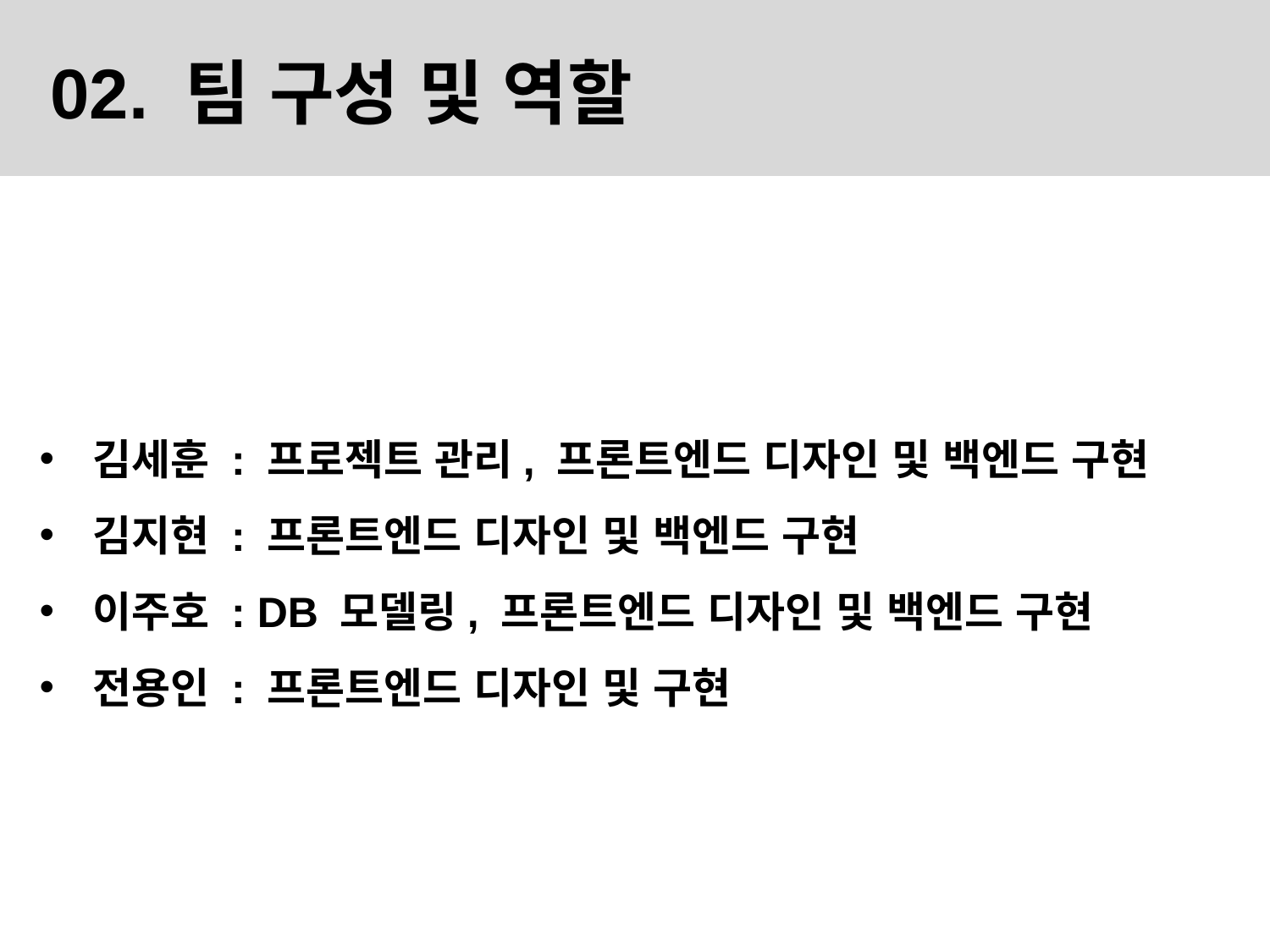

02. 팀 구성 및 역할
김세훈 : 프로젝트 관리, 프론트엔드 디자인 및 백엔드 구현
김지현 : 프론트엔드 디자인 및 백엔드 구현
이주호 : DB 모델링, 프론트엔드 디자인 및 백엔드 구현
전용인 : 프론트엔드 디자인 및 구현